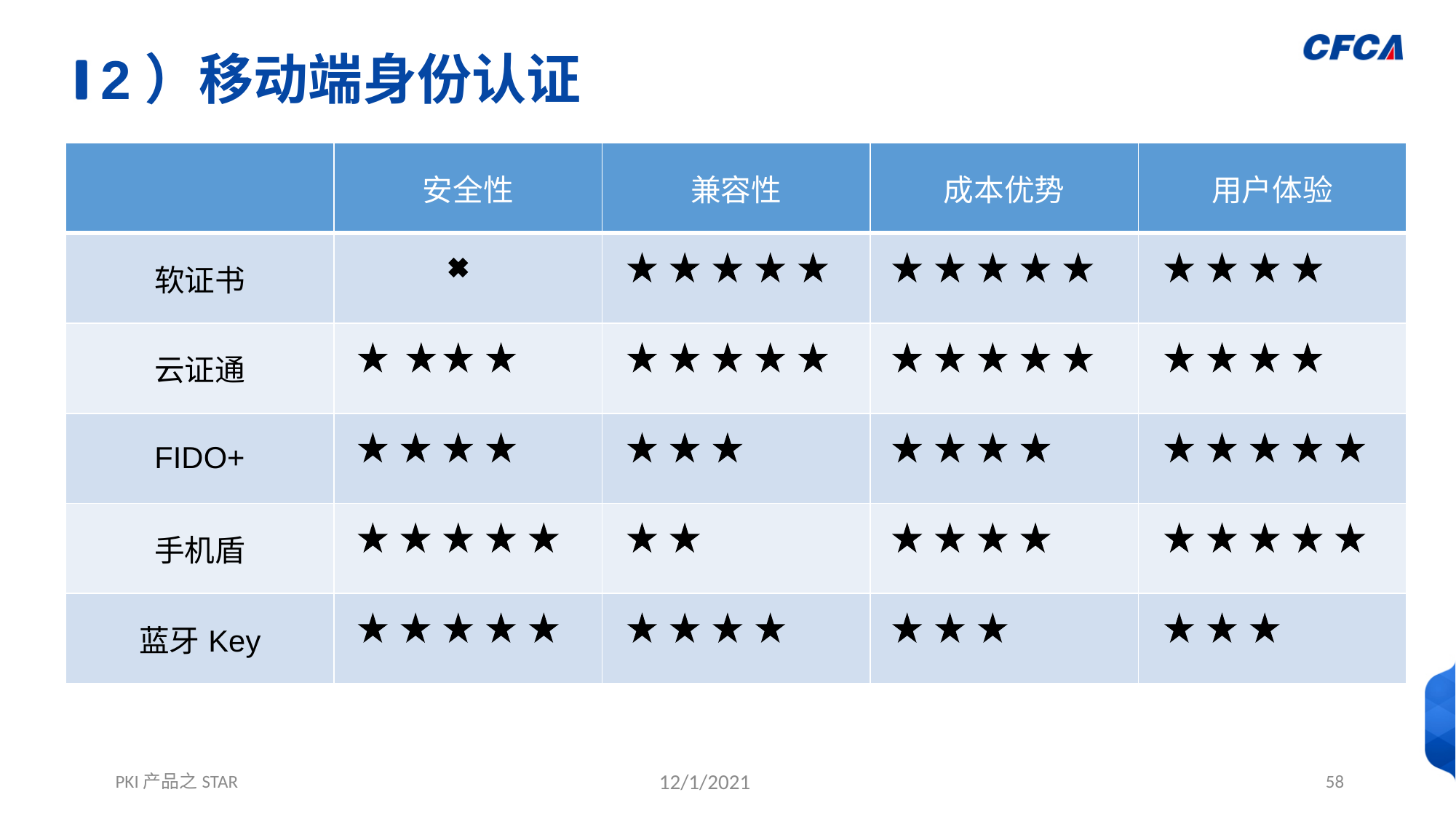

# 2）移动端身份认证
|  | 安全性 | 兼容性 | 成本优势 | 用户体验 |
| --- | --- | --- | --- | --- |
| 软证书 |  |  |  |  |
| 云证通 |  |  |  |  |
| FIDO+ |  |  |  |  |
| 手机盾 |  |  |  |  |
| 蓝牙Key |  |  |  |  |

PKI产品之STAR
12/1/2021
58